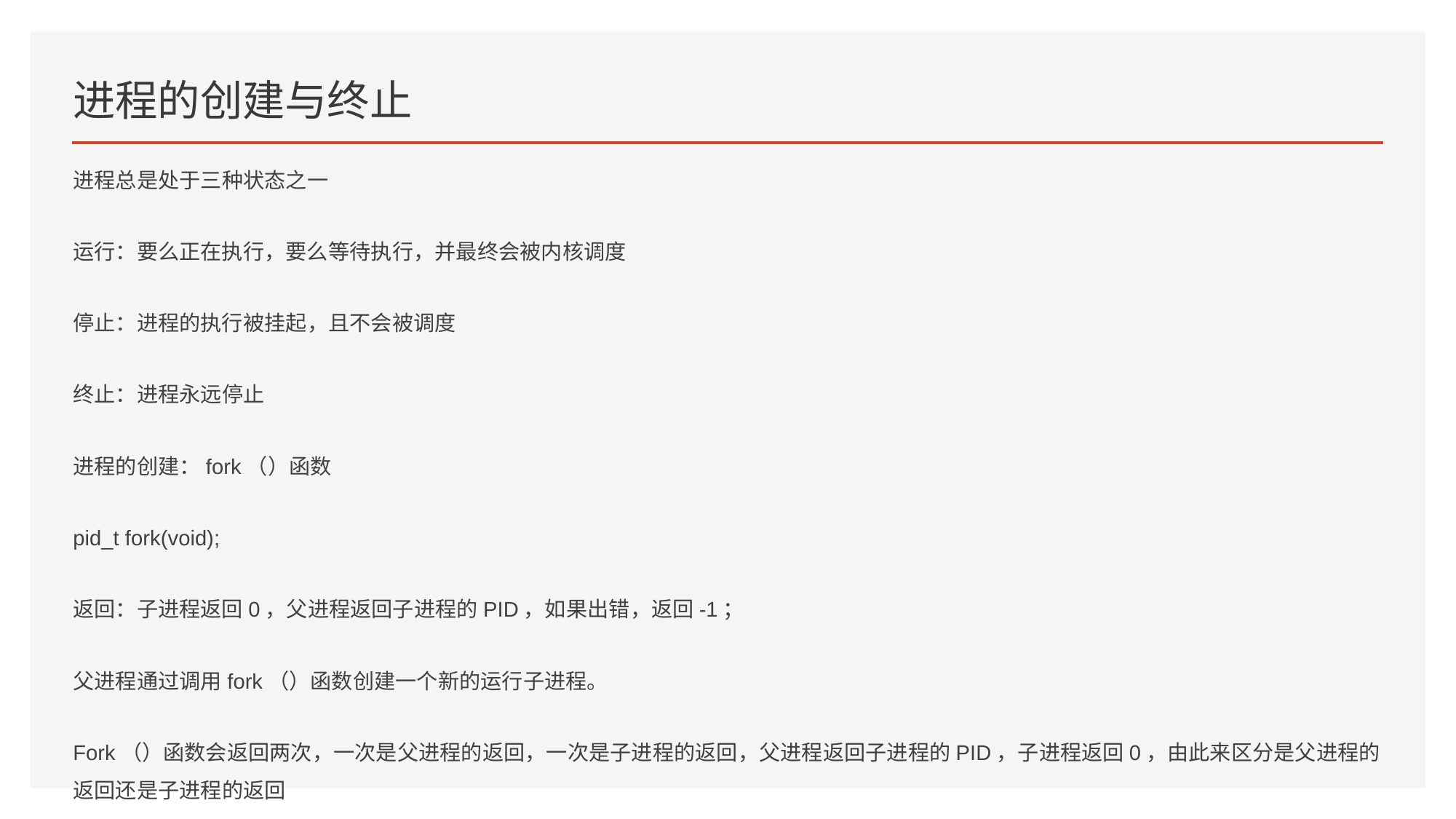

# 进程的创建与终止
进程总是处于三种状态之一
运行：要么正在执行，要么等待执行，并最终会被内核调度
停止：进程的执行被挂起，且不会被调度
终止：进程永远停止
进程的创建：fork（）函数
pid_t fork(void);
返回：子进程返回0，父进程返回子进程的PID，如果出错，返回-1；
父进程通过调用fork（）函数创建一个新的运行子进程。
Fork（）函数会返回两次，一次是父进程的返回，一次是子进程的返回，父进程返回子进程的PID，子进程返回0，由此来区分是父进程的返回还是子进程的返回